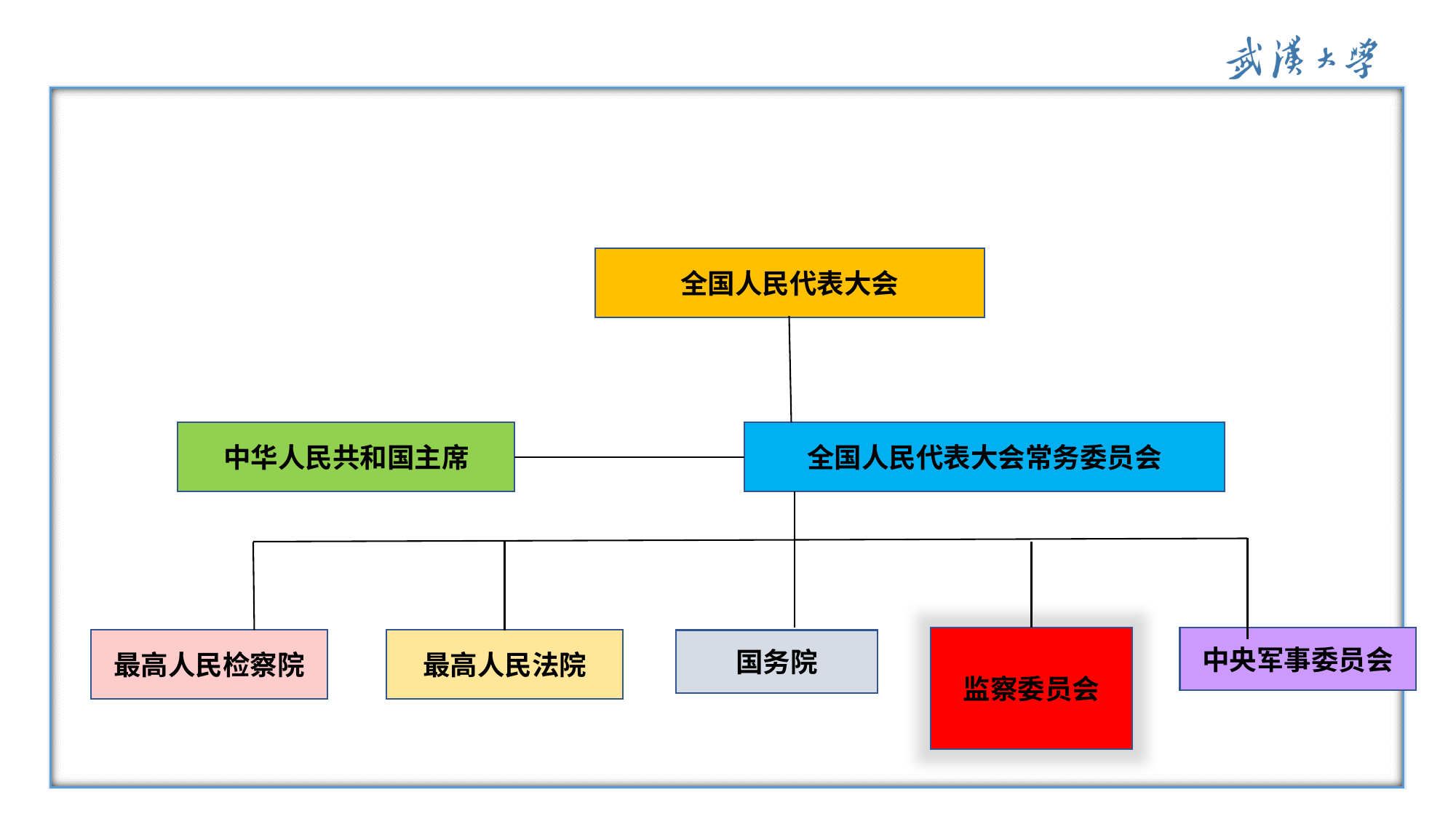

全国人民代表大会
中华人民共和国主席
全国人民代表大会常务委员会
监察委员会
中央军事委员会
最高人民检察院
最高人民法院
国务院